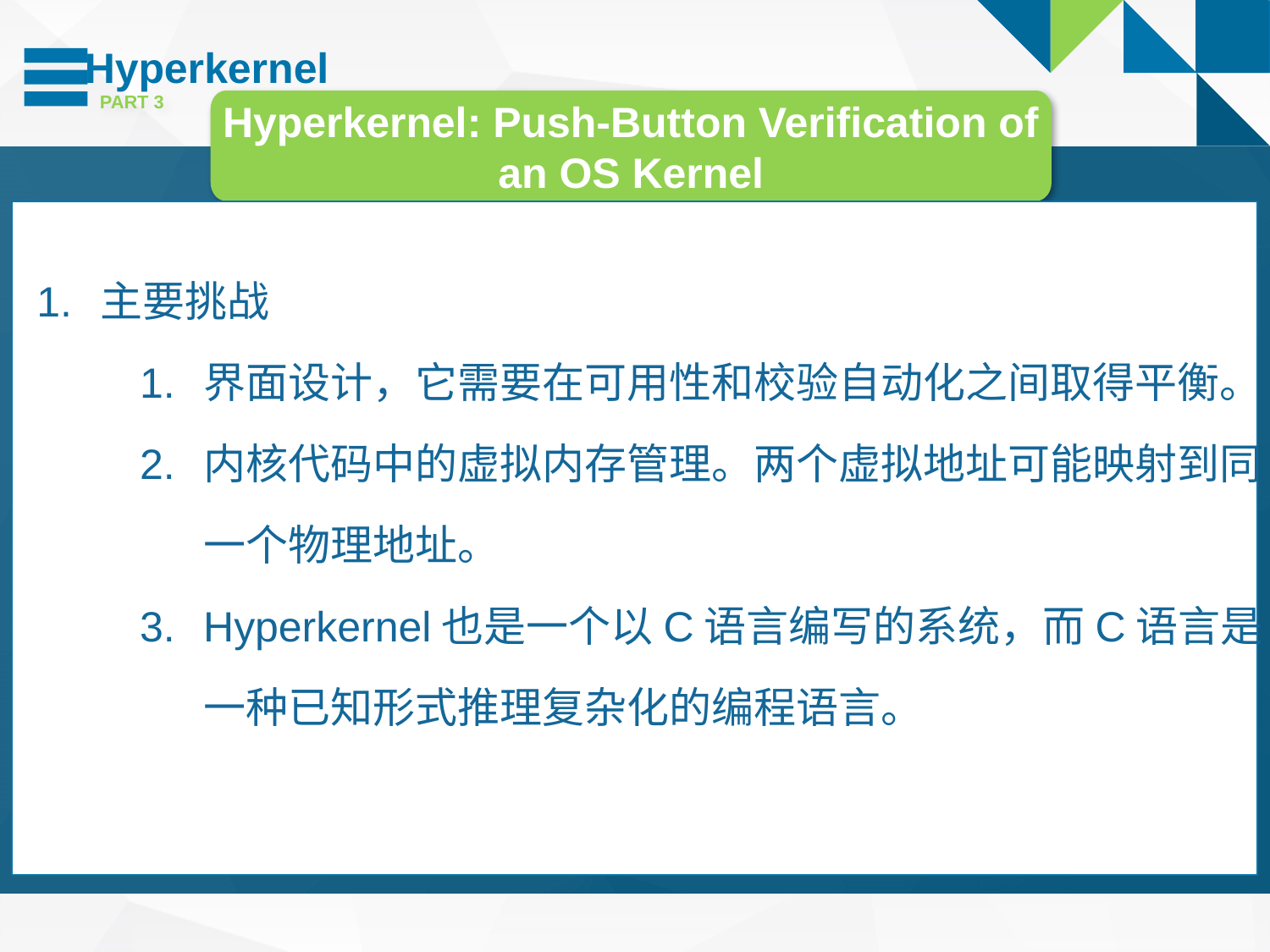

Hyperkernel

PART 3
Hyperkernel: Push-Button Verification of an OS Kernel

主要挑战
界面设计，它需要在可用性和校验自动化之间取得平衡。
内核代码中的虚拟内存管理。两个虚拟地址可能映射到同一个物理地址。
Hyperkernel也是一个以C语言编写的系统，而C语言是一种已知形式推理复杂化的编程语言。